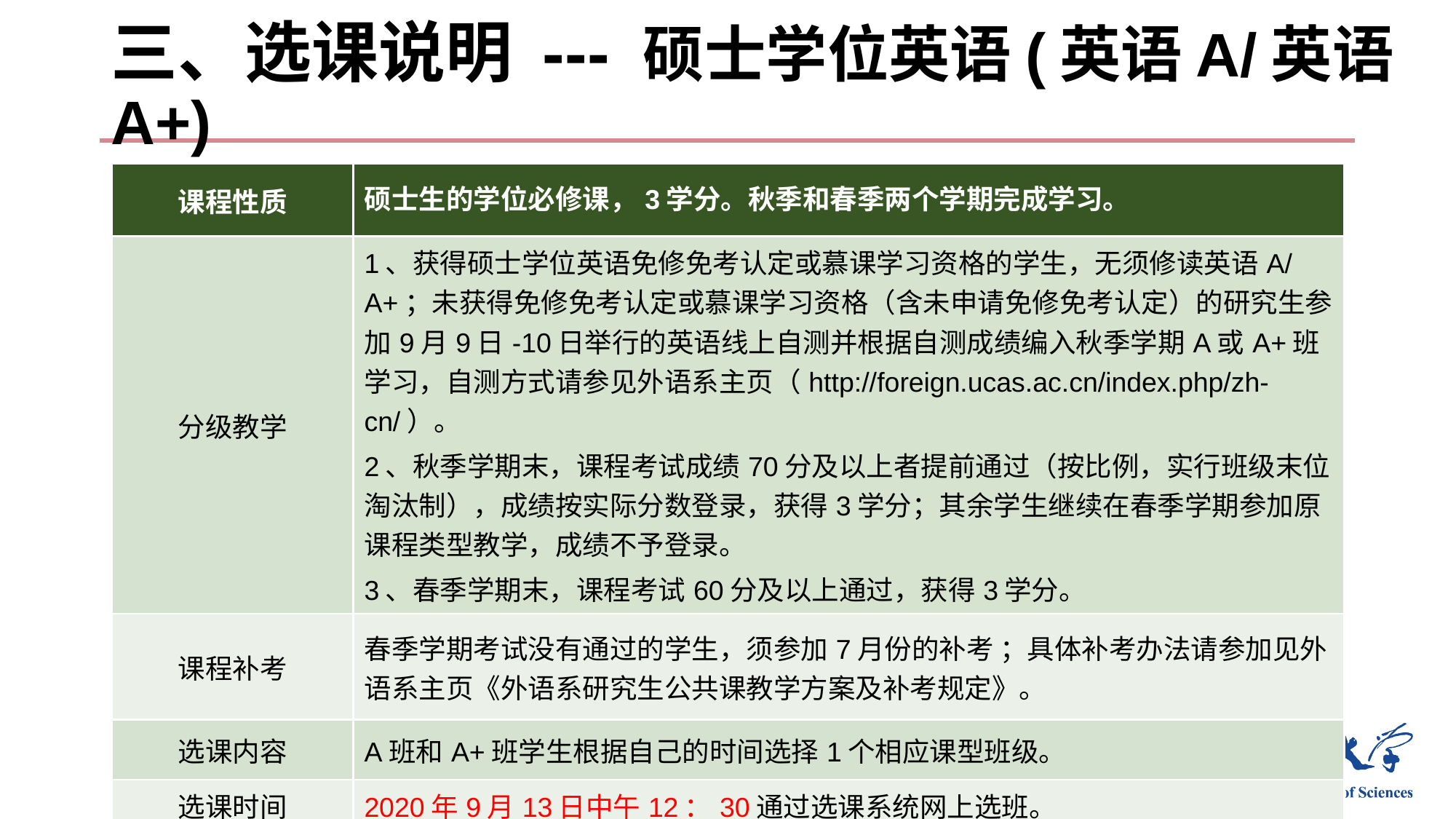

# 三、选课说明 --- 硕士学位英语(英语A/英语A+)
| 课程性质 | 硕士生的学位必修课，3学分。秋季和春季两个学期完成学习。 |
| --- | --- |
| 分级教学 | 1、获得硕士学位英语免修免考认定或慕课学习资格的学生，无须修读英语A/A+；未获得免修免考认定或慕课学习资格（含未申请免修免考认定）的研究生参加9月9日-10日举行的英语线上自测并根据自测成绩编入秋季学期A或A+班学习，自测方式请参见外语系主页（http://foreign.ucas.ac.cn/index.php/zh-cn/）。 2、秋季学期末，课程考试成绩70分及以上者提前通过（按比例，实行班级末位淘汰制），成绩按实际分数登录，获得3学分；其余学生继续在春季学期参加原课程类型教学，成绩不予登录。 3、春季学期末，课程考试60分及以上通过，获得3学分。 |
| 课程补考 | 春季学期考试没有通过的学生，须参加7月份的补考 ；具体补考办法请参加见外语系主页《外语系研究生公共课教学方案及补考规定》。 |
| 选课内容 | A班和A+班学生根据自己的时间选择1个相应课型班级。 |
| 选课时间 | 2020年9月13日中午12：30通过选课系统网上选班。 |